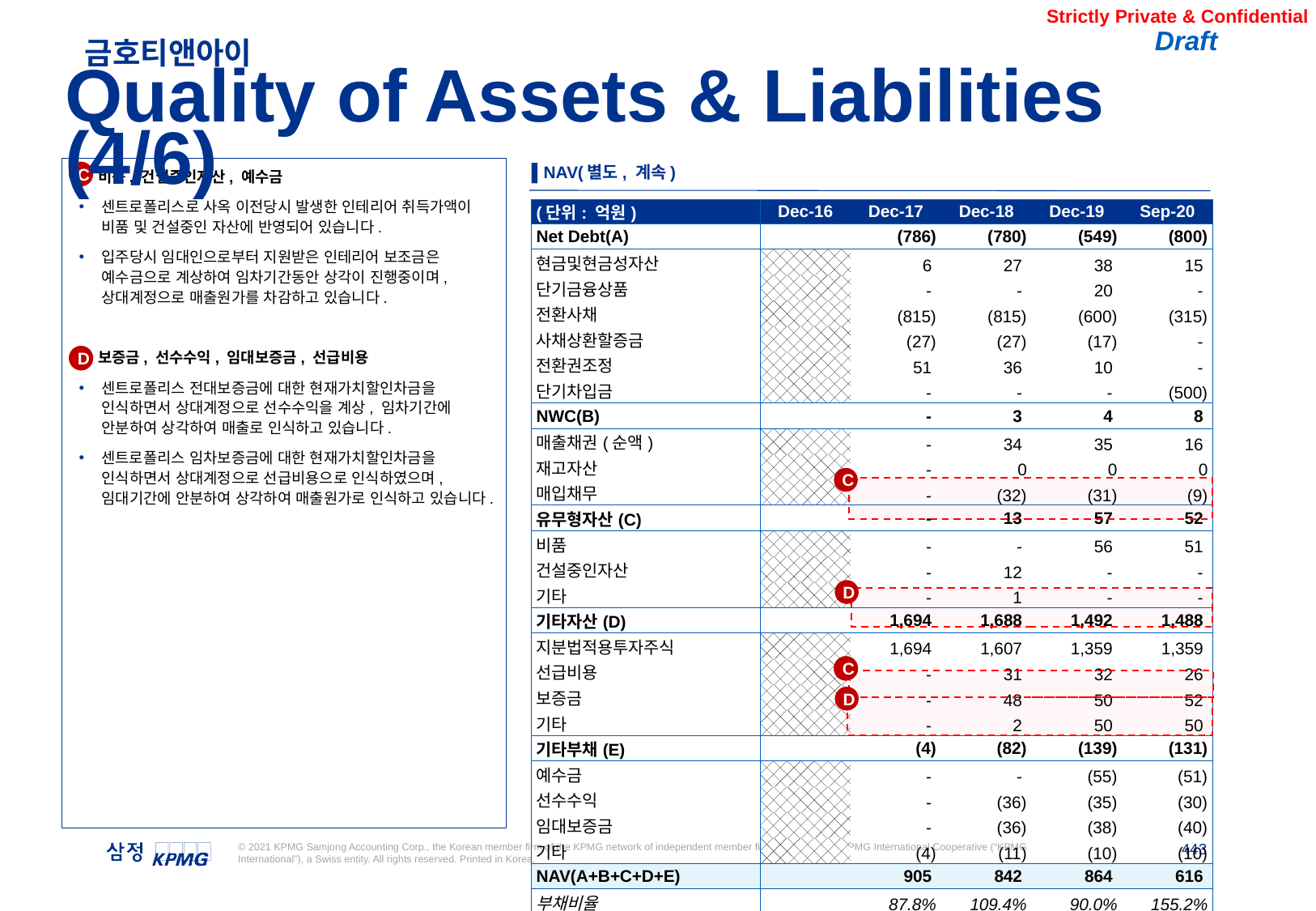

금호티앤아이
Quality of Assets & Liabilities (4/6)
▌NAV(별도, 계속)

비품, 건설중인자산, 예수금
센트로폴리스로 사옥 이전당시 발생한 인테리어 취득가액이 비품 및 건설중인 자산에 반영되어 있습니다.
입주당시 임대인으로부터 지원받은 인테리어 보조금은 예수금으로 계상하여 임차기간동안 상각이 진행중이며, 상대계정으로 매출원가를 차감하고 있습니다.

보증금, 선수수익, 임대보증금, 선급비용
센트로폴리스 전대보증금에 대한 현재가치할인차금을 인식하면서 상대계정으로 선수수익을 계상, 임차기간에 안분하여 상각하여 매출로 인식하고 있습니다.
센트로폴리스 임차보증금에 대한 현재가치할인차금을 인식하면서 상대계정으로 선급비용으로 인식하였으며, 임대기간에 안분하여 상각하여 매출원가로 인식하고 있습니다.

C
| (단위: 억원) | Dec-16 | Dec-17 | Dec-18 | Dec-19 | Sep-20 |
| --- | --- | --- | --- | --- | --- |
| Net Debt(A) |  | (786) | (780) | (549) | (800) |
| 현금및현금성자산 |  | 6 | 27 | 38 | 15 |
| 단기금융상품 |  | - | - | 20 | - |
| 전환사채 |  | (815) | (815) | (600) | (315) |
| 사채상환할증금 |  | (27) | (27) | (17) | - |
| 전환권조정 |  | 51 | 36 | 10 | - |
| 단기차입금 |  | - | - | - | (500) |
| NWC(B) |  | - | 3 | 4 | 8 |
| 매출채권(순액) |  | - | 34 | 35 | 16 |
| 재고자산 |  | - | 0 | 0 | 0 |
| 매입채무 |  | - | (32) | (31) | (9) |
| 유무형자산(C) |  | - | 13 | 57 | 52 |
| 비품 |  | - | - | 56 | 51 |
| 건설중인자산 |  | - | 12 | - | - |
| 기타 |  | - | 1 | - | - |
| 기타자산(D) |  | 1,694 | 1,688 | 1,492 | 1,488 |
| 지분법적용투자주식 |  | 1,694 | 1,607 | 1,359 | 1,359 |
| 선급비용 |  | - | 31 | 32 | 26 |
| 보증금 |  | - | 48 | 50 | 52 |
| 기타 |  | - | 2 | 50 | 50 |
| 기타부채(E) |  | (4) | (82) | (139) | (131) |
| 예수금 |  | - | - | (55) | (51) |
| 선수수익 |  | - | (36) | (35) | (30) |
| 임대보증금 |  | - | (36) | (38) | (40) |
| 기타 |  | (4) | (11) | (10) | (10) |
| NAV(A+B+C+D+E) |  | 905 | 842 | 864 | 616 |
| 부채비율 |  | 87.8% | 109.4% | 90.0% | 155.2% |
D
C

D

C

D